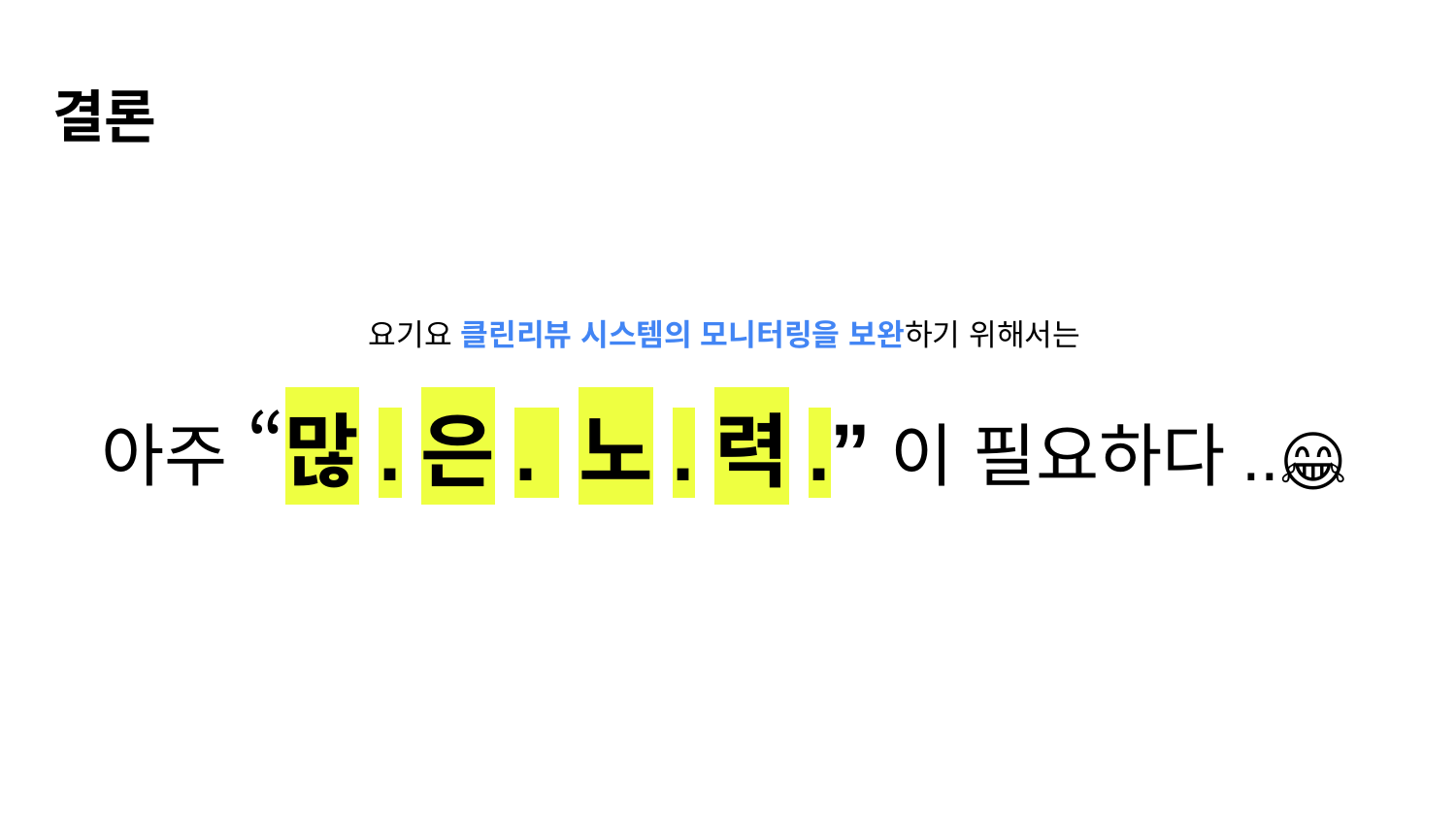

결론
요기요 클린리뷰 시스템의 모니터링을 보완하기 위해서는
아주 “많.은. 노.력.”이 필요하다..😂